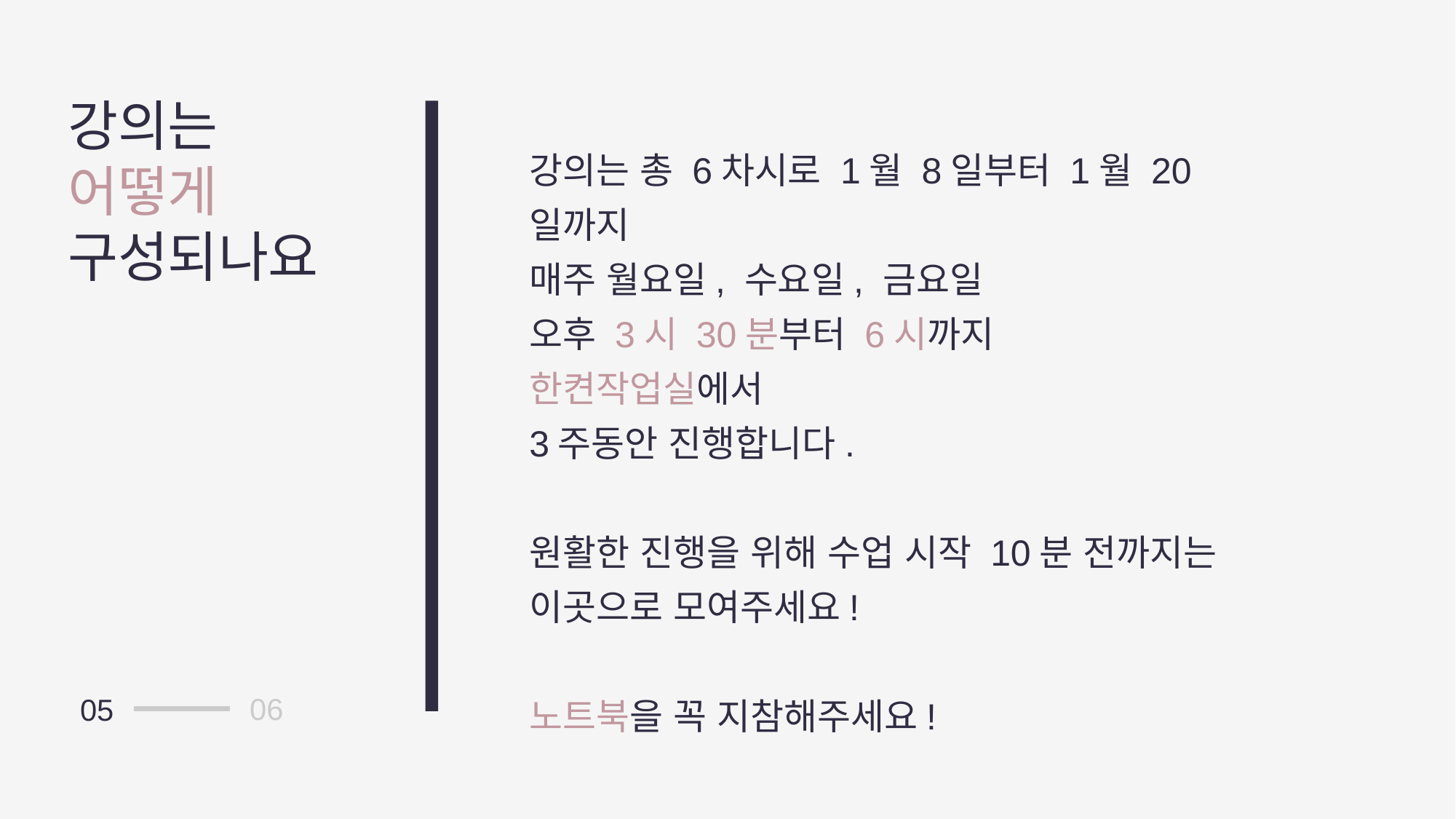

강의는
어떻게
구성되나요

강의는 총 6차시로 1월 8일부터 1월 20일까지
매주 월요일, 수요일, 금요일
오후 3시 30분부터 6시까지
한켠작업실에서
3주동안 진행합니다.

원활한 진행을 위해 수업 시작 10분 전까지는 이곳으로 모여주세요!

노트북을 꼭 지참해주세요!
06
05